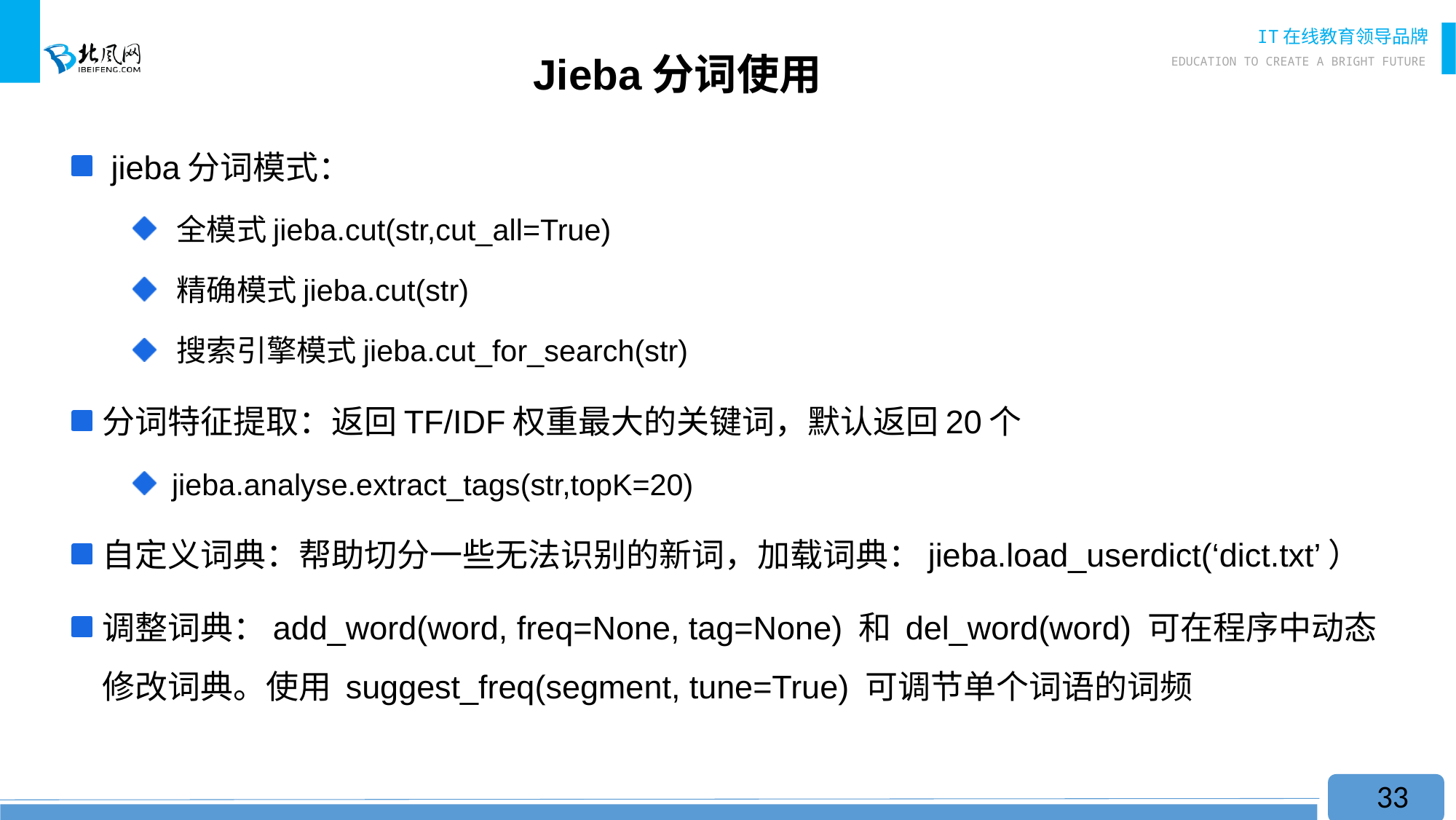

# Jieba分词使用
 jieba分词模式：
 全模式jieba.cut(str,cut_all=True)
 精确模式jieba.cut(str)
 搜索引擎模式jieba.cut_for_search(str)
分词特征提取：返回TF/IDF权重最大的关键词，默认返回20个
 jieba.analyse.extract_tags(str,topK=20)
自定义词典：帮助切分一些无法识别的新词，加载词典：jieba.load_userdict(‘dict.txt’）
调整词典：add_word(word, freq=None, tag=None) 和 del_word(word) 可在程序中动态修改词典。使用 suggest_freq(segment, tune=True) 可调节单个词语的词频